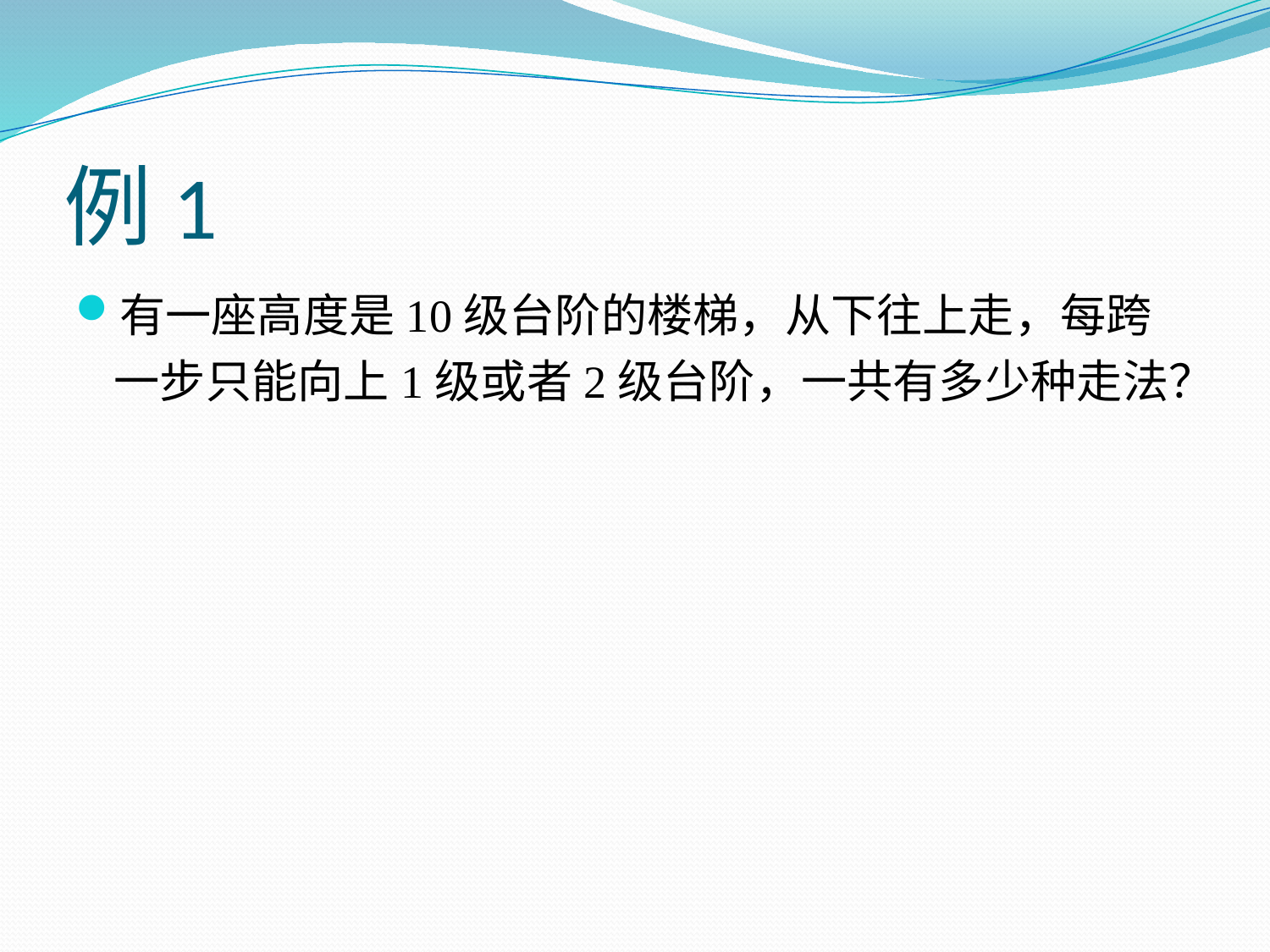

# 例1
有一座高度是10级台阶的楼梯，从下往上走，每跨一步只能向上1级或者2级台阶，一共有多少种走法？